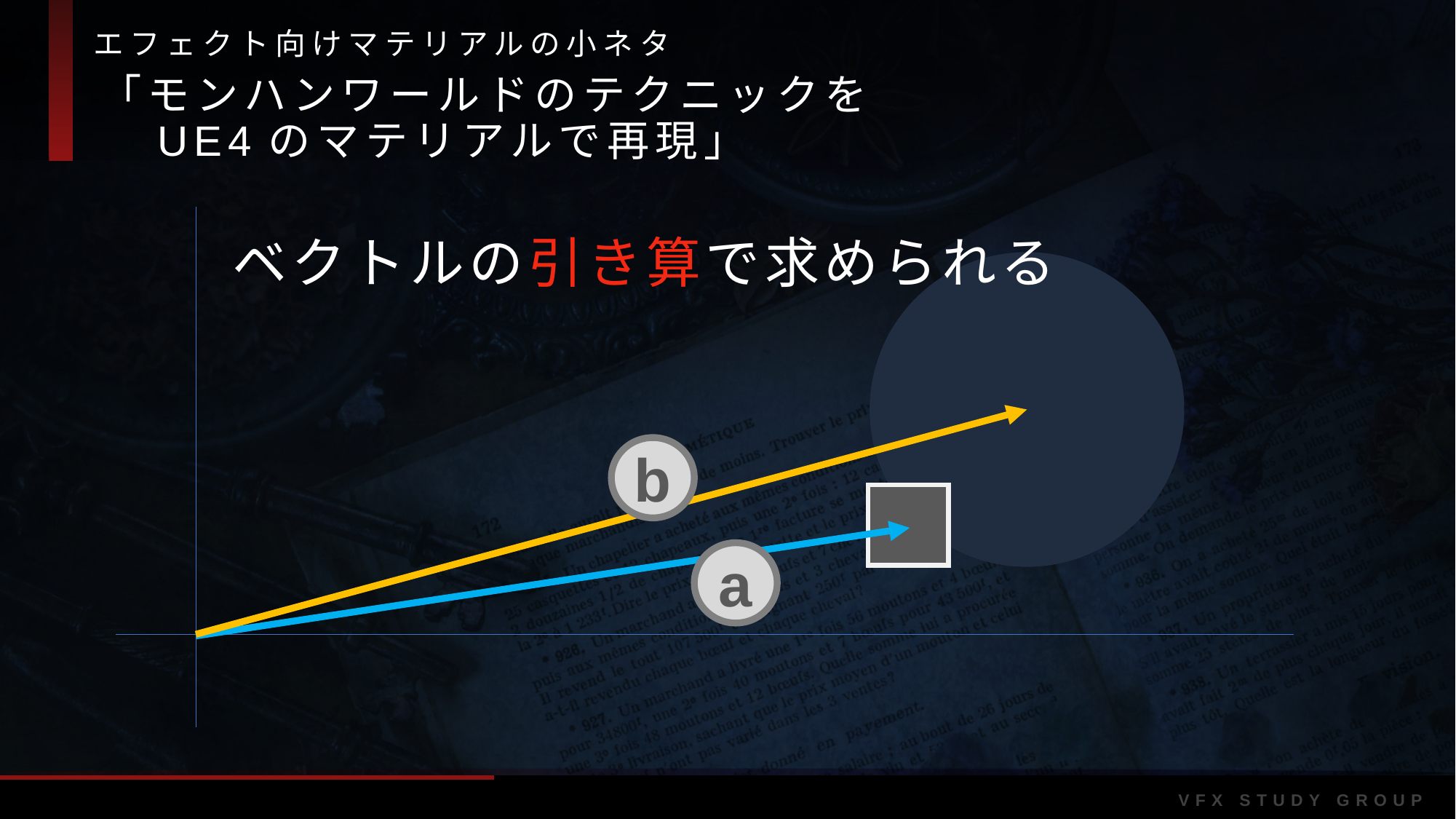

「モンハンワールドのテクニックを
　UE4のマテリアルで再現」
ベクトルの引き算で求められる

b

a